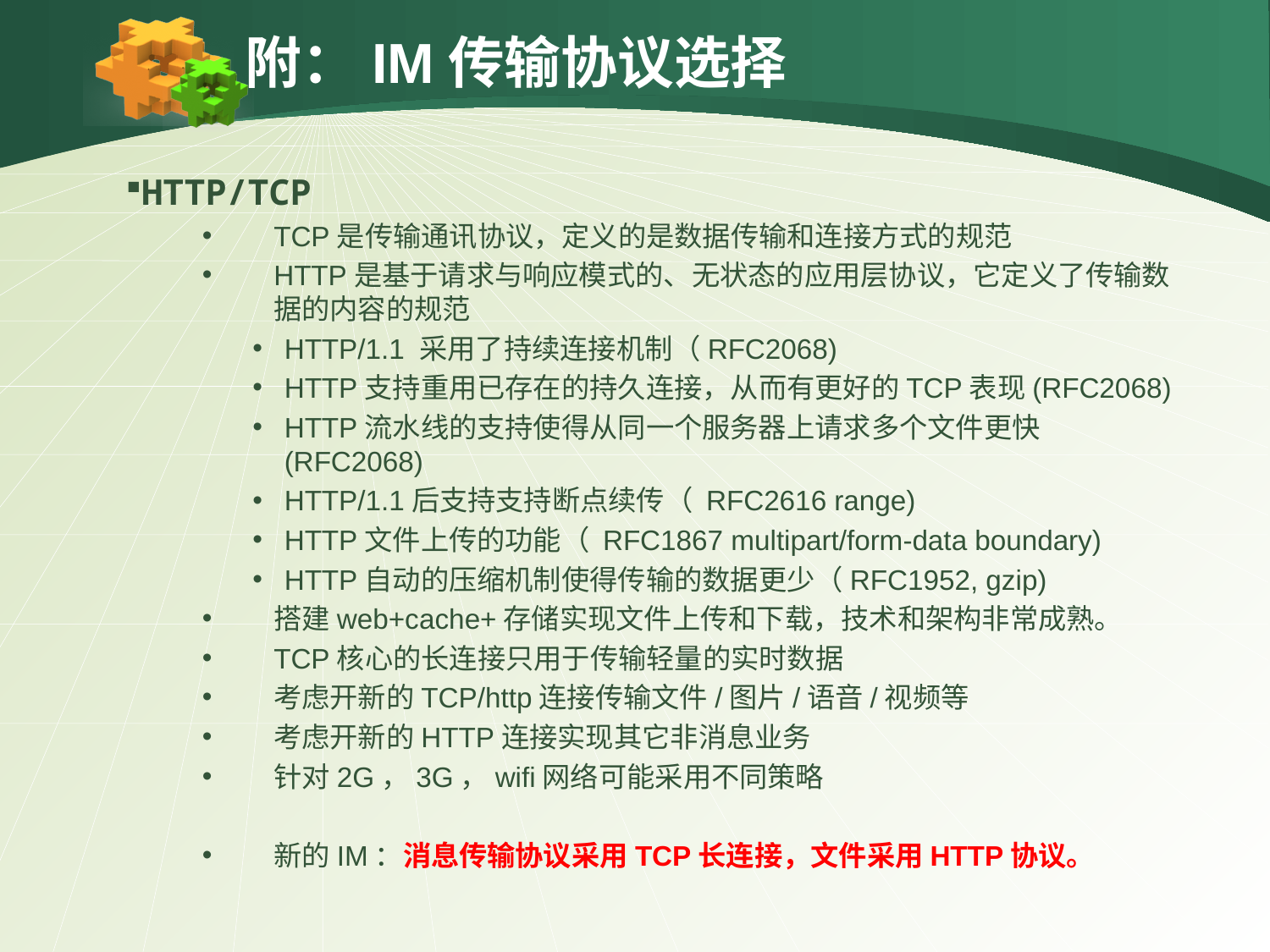

附：IM传输协议选择
HTTP/TCP
TCP是传输通讯协议，定义的是数据传输和连接方式的规范
HTTP是基于请求与响应模式的、无状态的应用层协议，它定义了传输数据的内容的规范
HTTP/1.1 采用了持续连接机制（RFC2068)
HTTP支持重用已存在的持久连接，从而有更好的TCP表现(RFC2068)
HTTP流水线的支持使得从同一个服务器上请求多个文件更快(RFC2068)
HTTP/1.1后支持支持断点续传（ RFC2616 range)
HTTP文件上传的功能（ RFC1867 multipart/form-data boundary)
HTTP自动的压缩机制使得传输的数据更少（RFC1952, gzip)
搭建web+cache+存储实现文件上传和下载，技术和架构非常成熟。
TCP核⼼的⻓连接只⽤于传输轻量的实时数据
考虑开新的TCP/http连接传输文件/图片/语音/视频等
考虑开新的HTTP连接实现其它非消息业务
针对2G，3G，wifi网络可能采用不同策略

新的IM：消息传输协议采用TCP长连接，文件采用HTTP协议。